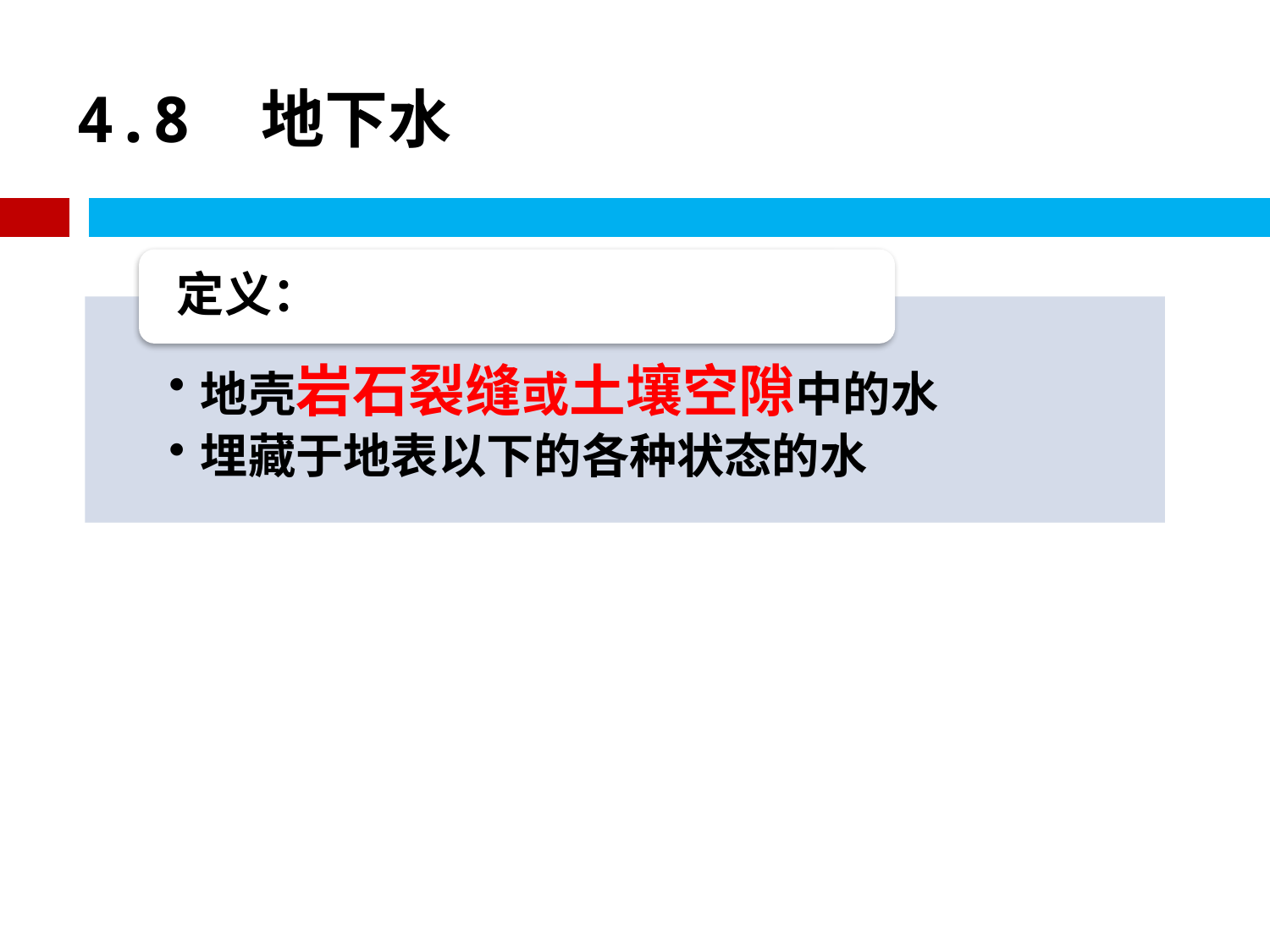

# 4.8  地下水
地壳岩石裂缝或土壤空隙中的水
埋藏于地表以下的各种状态的水
定义：